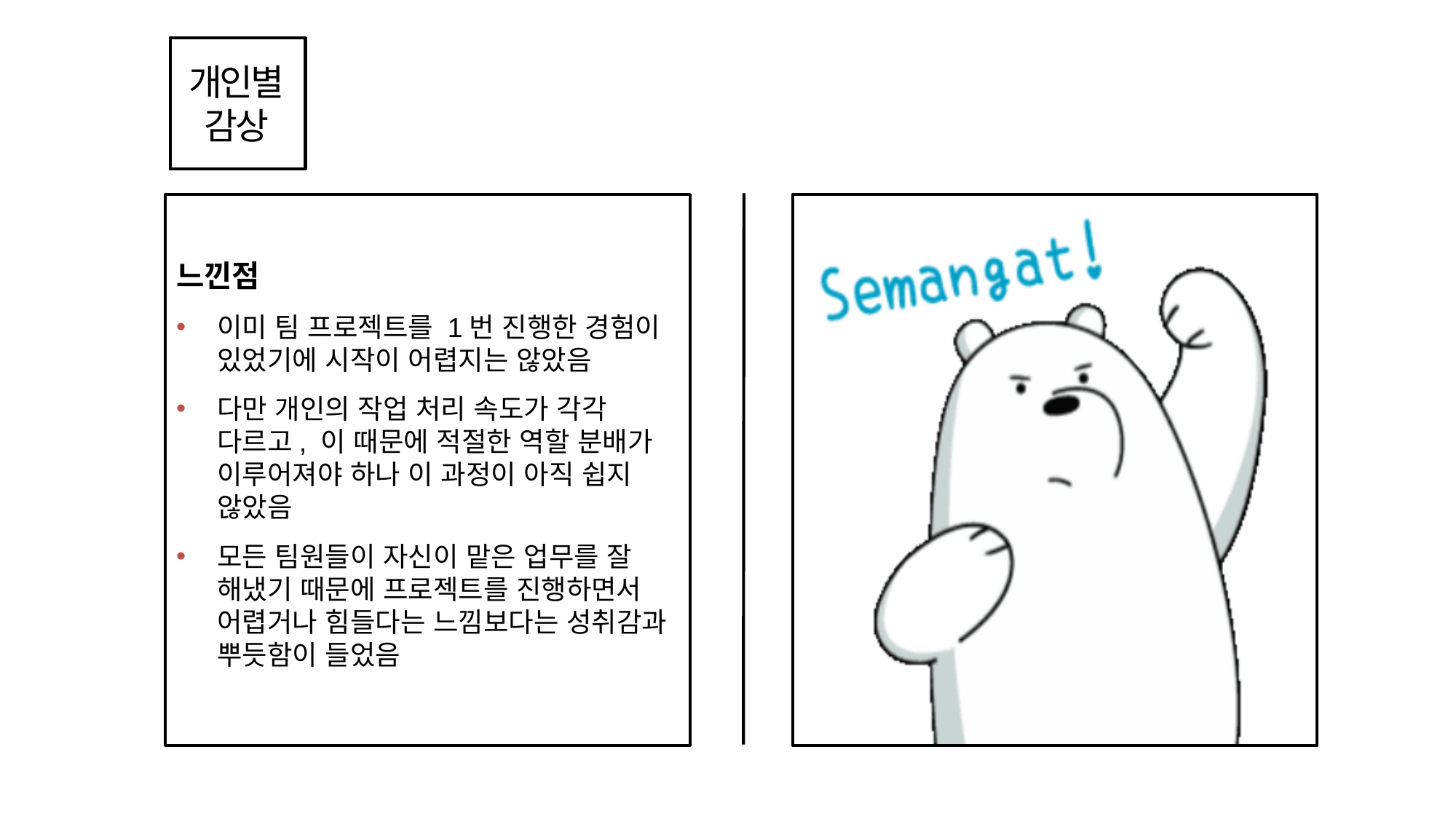

개인별
감상

느낀점
이미 팀 프로젝트를 1번 진행한 경험이 있었기에 시작이 어렵지는 않았음
다만 개인의 작업 처리 속도가 각각 다르고, 이 때문에 적절한 역할 분배가 이루어져야 하나 이 과정이 아직 쉽지 않았음
모든 팀원들이 자신이 맡은 업무를 잘 해냈기 때문에 프로젝트를 진행하면서 어렵거나 힘들다는 느낌보다는 성취감과 뿌듯함이 들었음